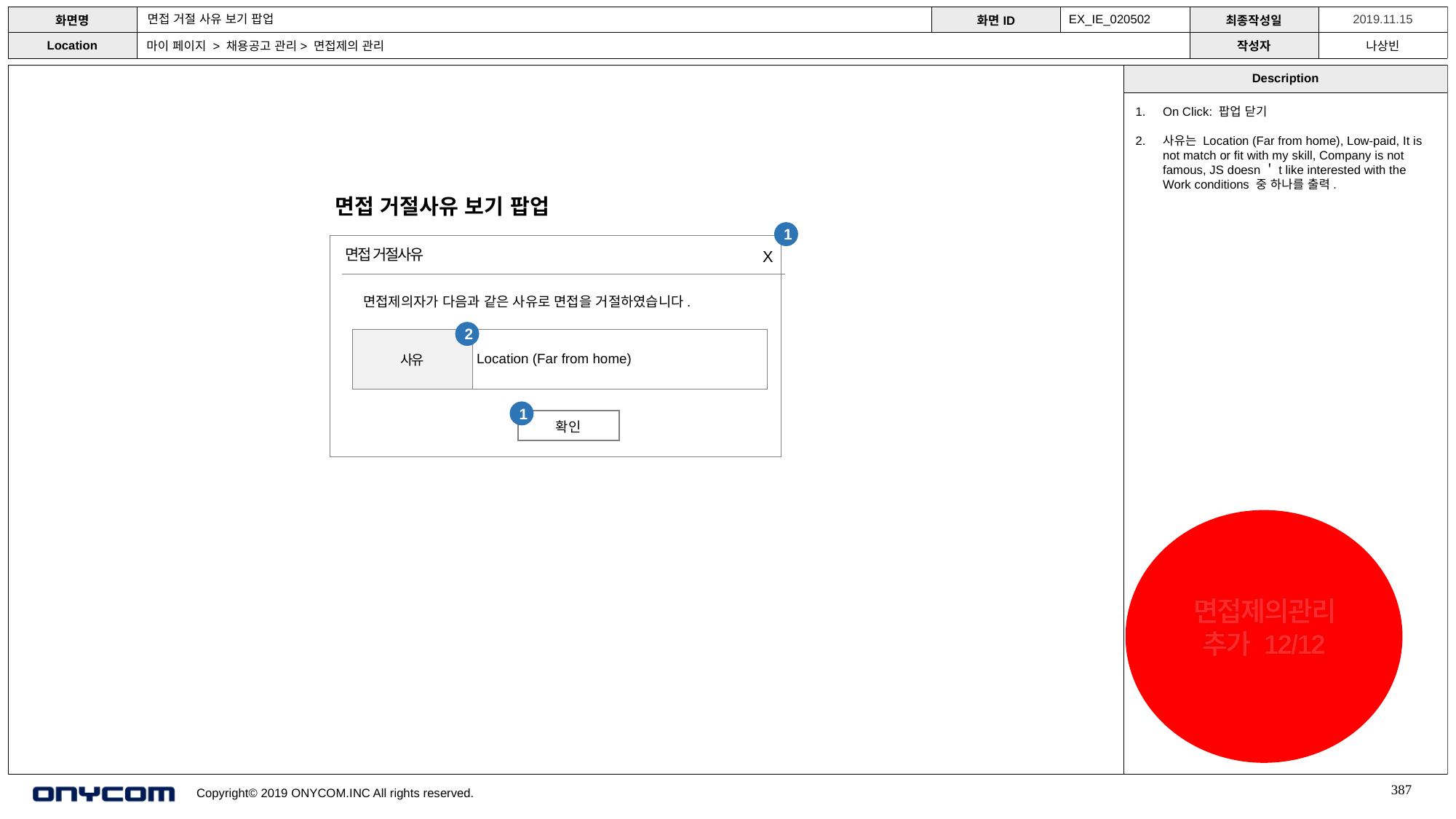

면접 거절 사유 보기 팝업
EX_IE_020502
마이 페이지 > 채용공고 관리> 면접제의 관리
On Click: 팝업 닫기

사유는 Location (Far from home), Low-paid, It is not match or fit with my skill, Company is not famous, JS doesn＇t like interested with the Work conditions 중 하나를 출력.

면접 거절사유 보기 팝업
1

면접 거절사유
X
면접제의자가 다음과 같은 사유로 면접을 거절하였습니다.
2
| 사유 | Location (Far from home) |
| --- | --- |
이력보기
1
확인
면접제의관리 추가 12/12

387